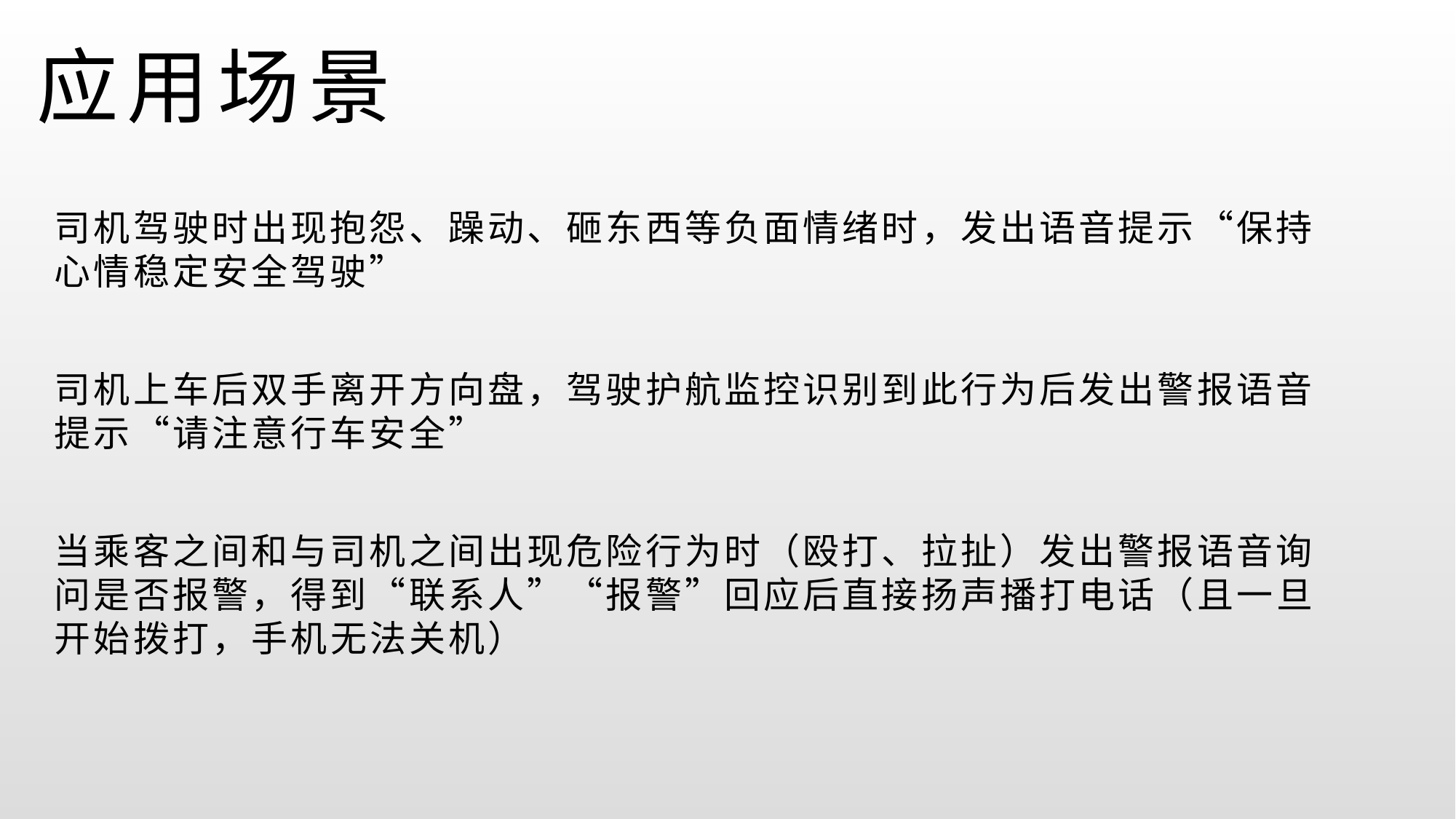

# 应用场景
司机驾驶时出现抱怨、躁动、砸东西等负面情绪时，发出语音提示“保持心情稳定安全驾驶”

司机上车后双手离开方向盘，驾驶护航监控识别到此行为后发出警报语音提示“请注意行车安全”

当乘客之间和与司机之间出现危险行为时（殴打、拉扯）发出警报语音询问是否报警，得到“联系人”“报警”回应后直接扬声播打电话（且一旦开始拨打，手机无法关机）